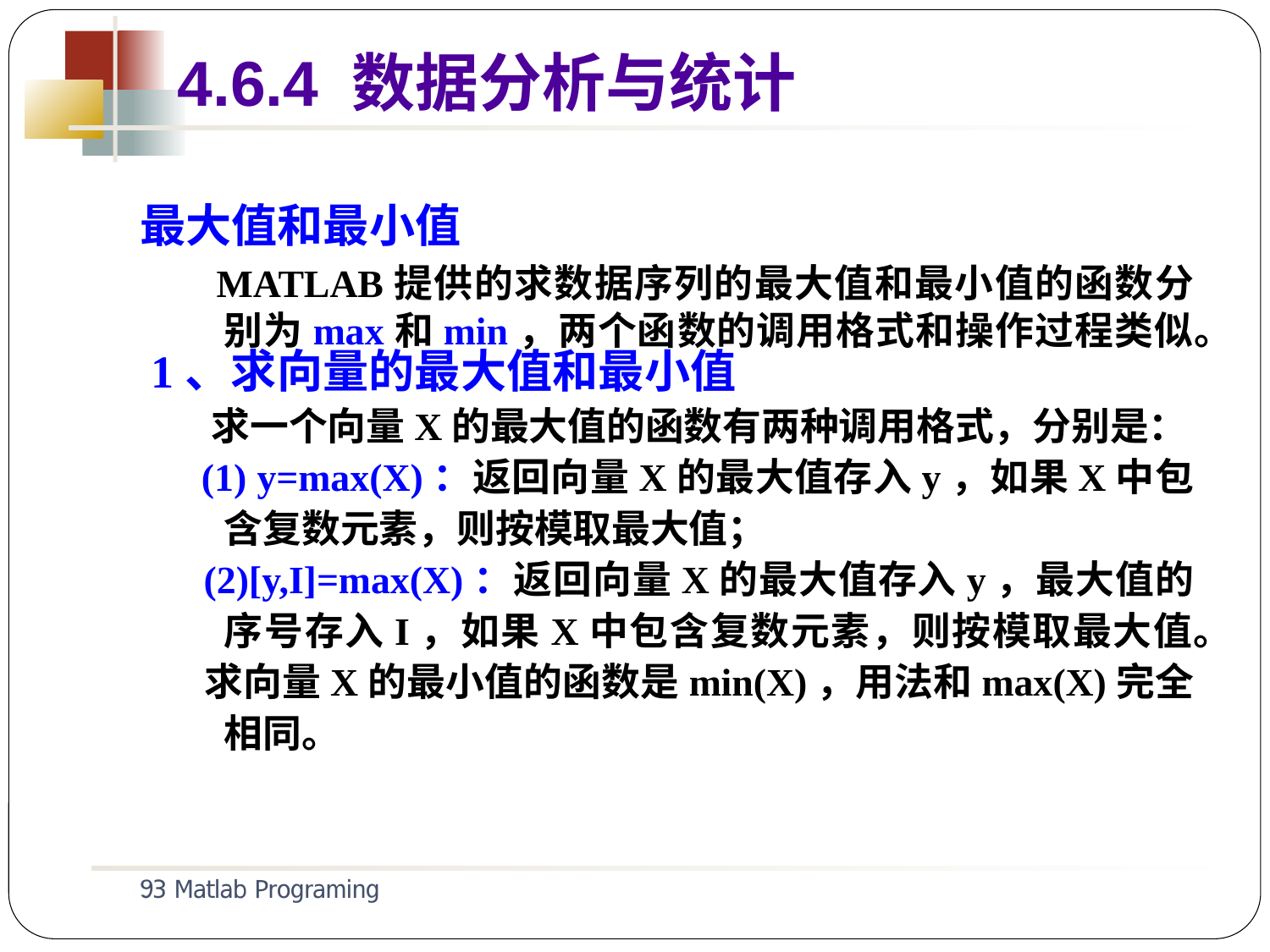

最大值和最小值
      MATLAB提供的求数据序列的最大值和最小值的函数分别为max和min，两个函数的调用格式和操作过程类似。
 1、求向量的最大值和最小值
       求一个向量X的最大值的函数有两种调用格式，分别是：
      (1) y=max(X)：返回向量X的最大值存入y，如果X中包含复数元素，则按模取最大值；
      (2)[y,I]=max(X)：返回向量X的最大值存入y，最大值的序号存入I，如果X中包含复数元素，则按模取最大值。
      求向量X的最小值的函数是min(X)，用法和max(X)完全相同。

4.6.4 数据分析与统计
93 Matlab Programing